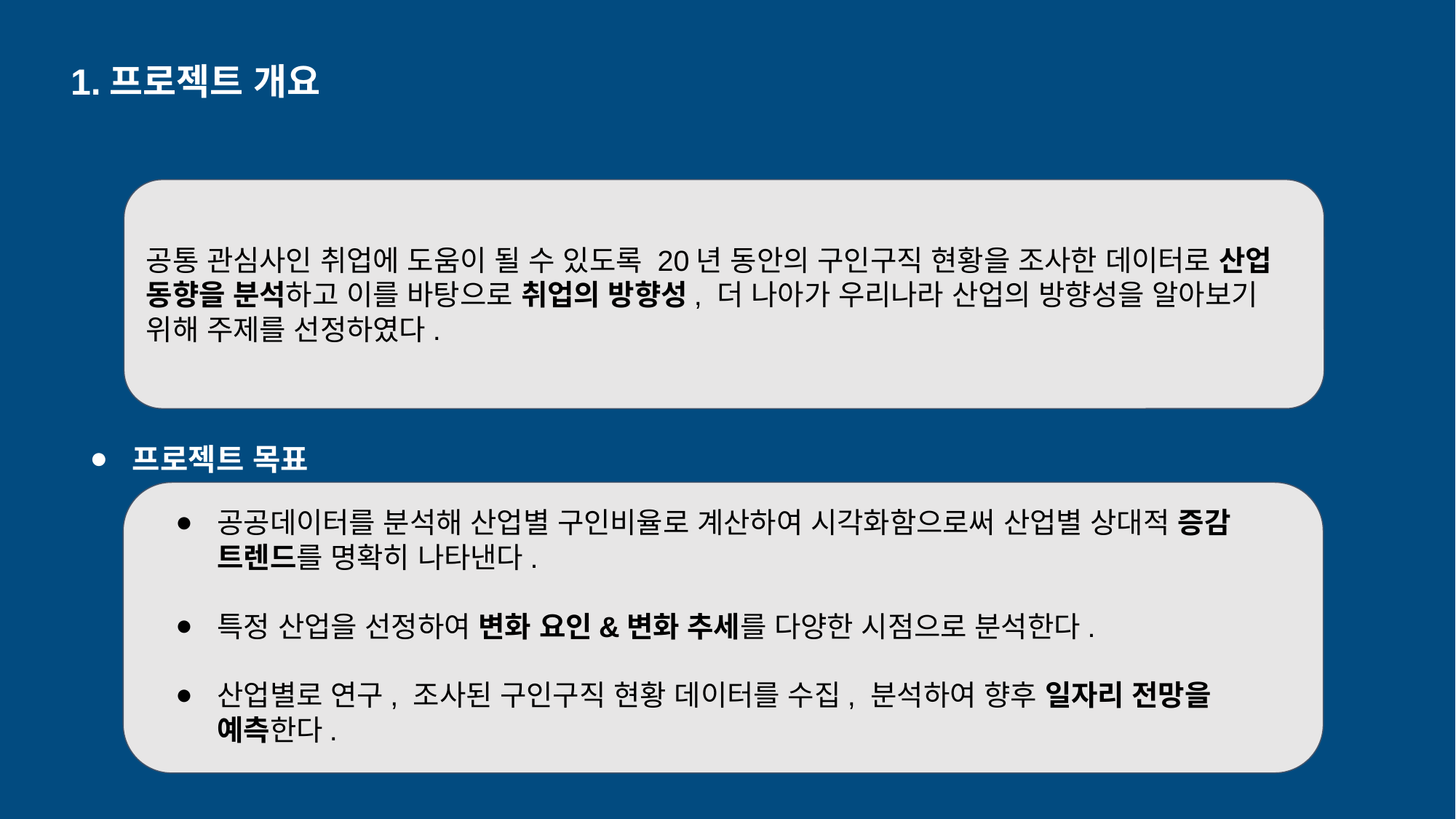

1.프로젝트 개요
공통 관심사인 취업에 도움이 될 수 있도록 20년 동안의 구인구직 현황을 조사한 데이터로 산업 동향을 분석하고 이를 바탕으로 취업의 방향성, 더 나아가 우리나라 산업의 방향성을 알아보기 위해 주제를 선정하였다.

프로젝트 목표

공공데이터를 분석해 산업별 구인비율로 계산하여 시각화함으로써 산업별 상대적 증감 트렌드를 명확히 나타낸다.

특정 산업을 선정하여 변화 요인&변화 추세를 다양한 시점으로 분석한다.

산업별로 연구, 조사된 구인구직 현황 데이터를 수집, 분석하여 향후 일자리 전망을 예측한다.